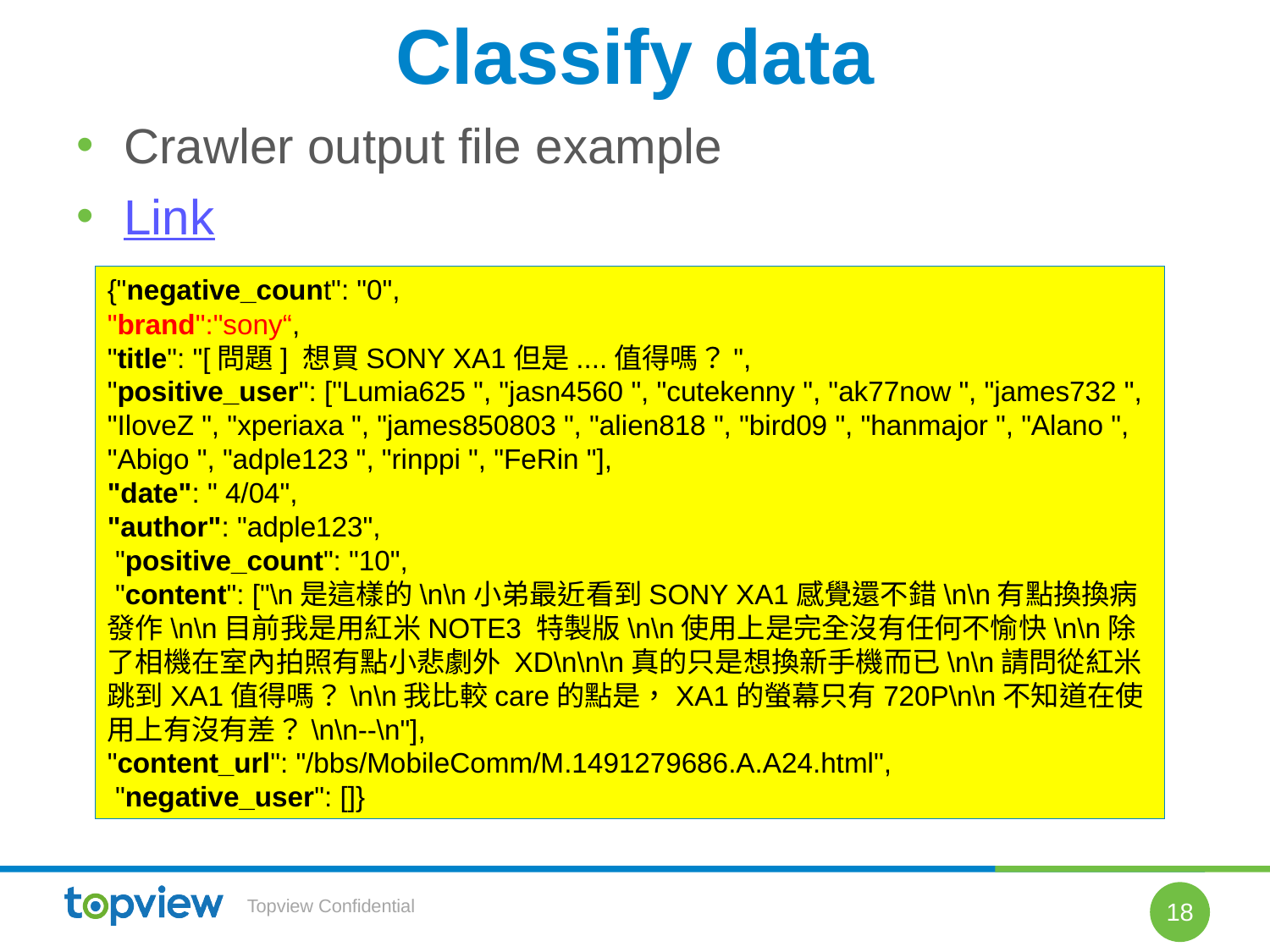

# Classify data
Crawler output file example
Link
{"negative_count": "0",
"brand":"sony“,
"title": "[問題] 想買SONY XA1但是....值得嗎？",
"positive_user": ["Lumia625 ", "jasn4560 ", "cutekenny ", "ak77now ", "james732 ", "IloveZ ", "xperiaxa ", "james850803 ", "alien818 ", "bird09 ", "hanmajor ", "Alano ", "Abigo ", "adple123 ", "rinppi ", "FeRin "],
"date": " 4/04",
"author": "adple123",
 "positive_count": "10",
 "content": ["\n是這樣的\n\n小弟最近看到SONY XA1感覺還不錯\n\n有點換換病發作\n\n目前我是用紅米NOTE3 特製版\n\n使用上是完全沒有任何不愉快\n\n除了相機在室內拍照有點小悲劇外 XD\n\n\n真的只是想換新手機而已\n\n請問從紅米跳到XA1值得嗎？\n\n我比較care的點是，XA1的螢幕只有720P\n\n不知道在使用上有沒有差？\n\n--\n"],
"content_url": "/bbs/MobileComm/M.1491279686.A.A24.html",
 "negative_user": []}
18